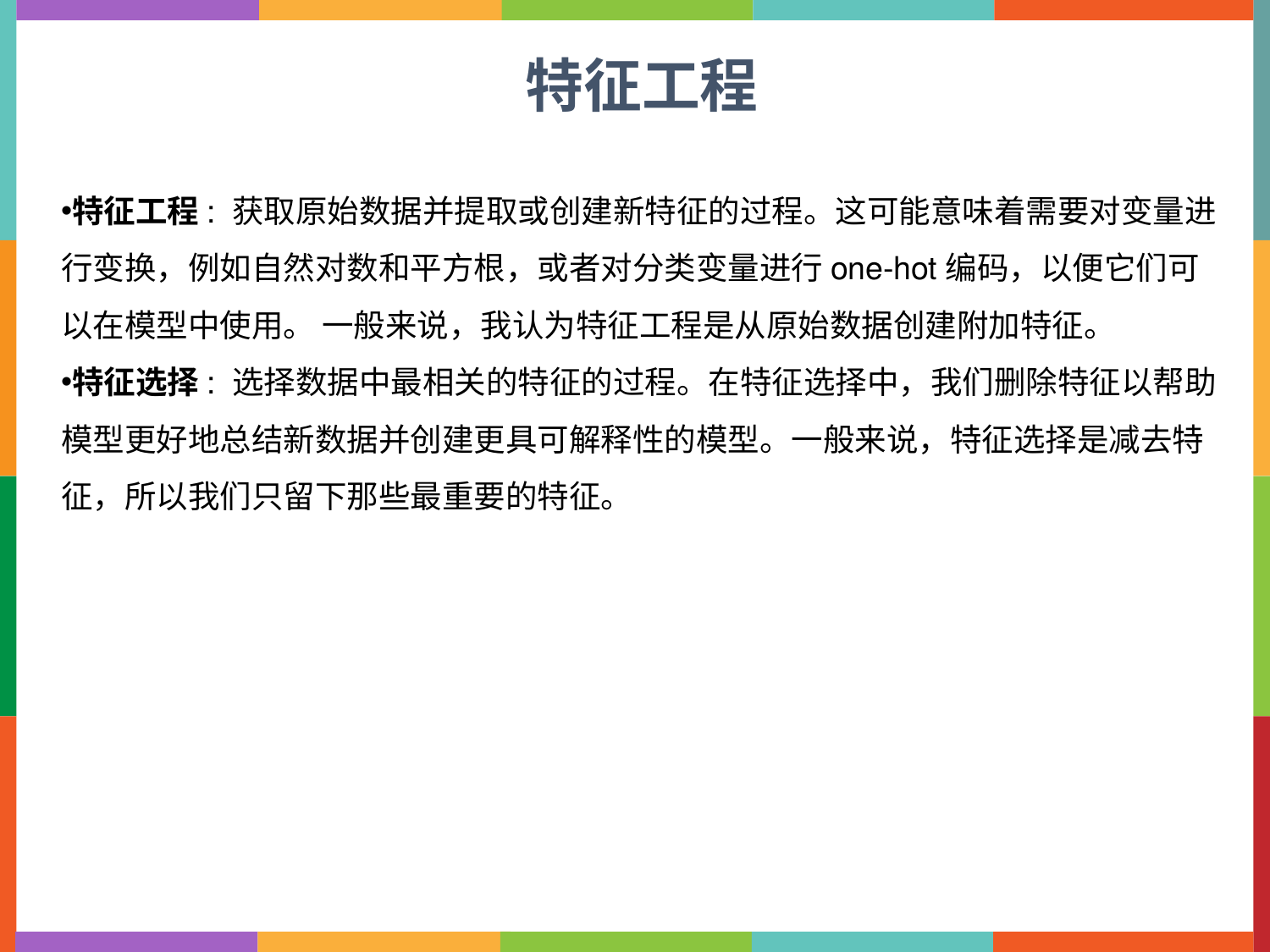

特征工程
特征工程: 获取原始数据并提取或创建新特征的过程。这可能意味着需要对变量进行变换，例如自然对数和平方根，或者对分类变量进行one-hot编码，以便它们可以在模型中使用。 一般来说，我认为特征工程是从原始数据创建附加特征。
特征选择: 选择数据中最相关的特征的过程。在特征选择中，我们删除特征以帮助模型更好地总结新数据并创建更具可解释性的模型。一般来说，特征选择是减去特征，所以我们只留下那些最重要的特征。